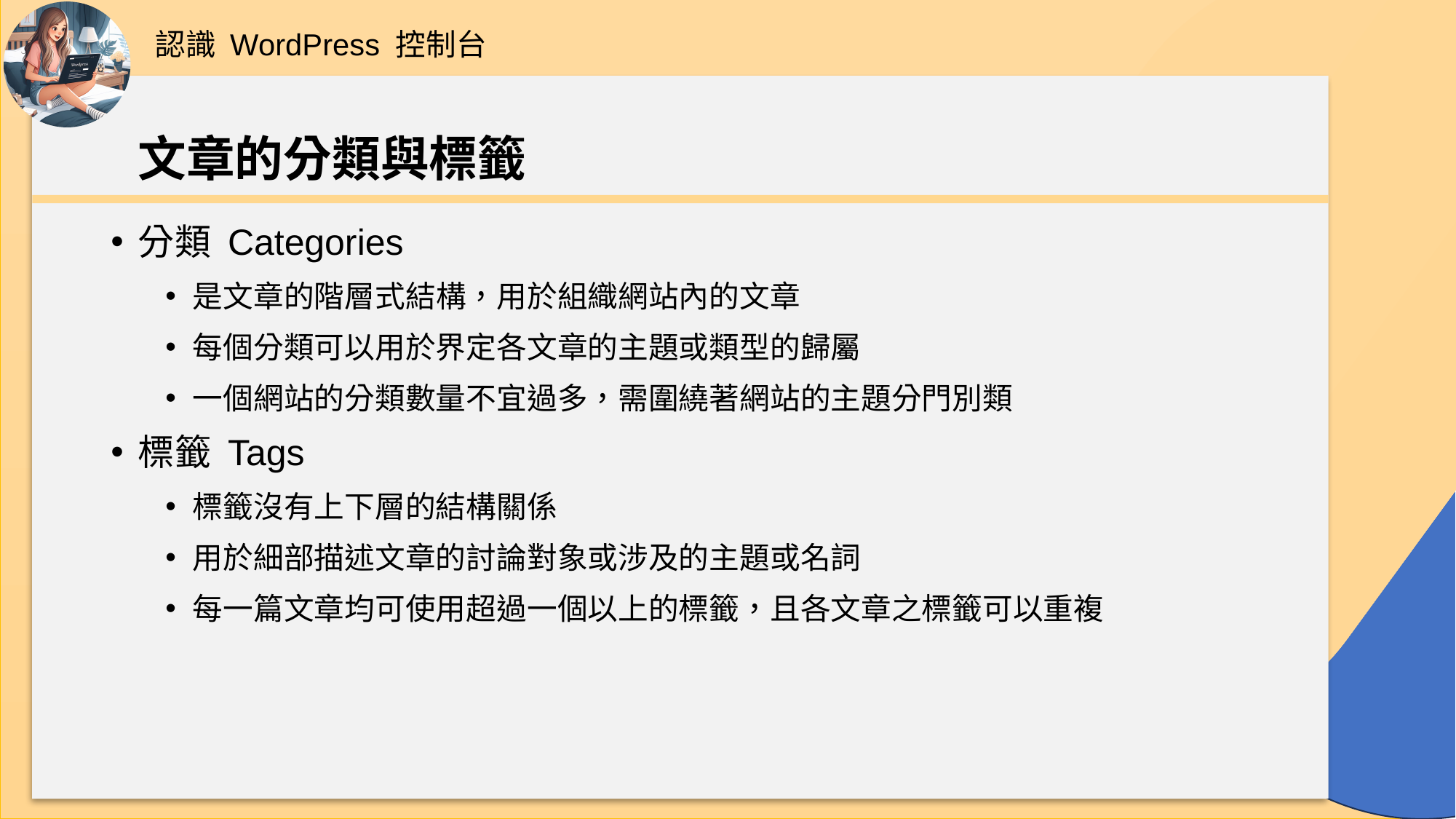

認識 WordPress 控制台

# 文章的分類與標籤

分類 Categories
是文章的階層式結構，用於組織網站內的文章
每個分類可以用於界定各文章的主題或類型的歸屬
一個網站的分類數量不宜過多，需圍繞著網站的主題分門別類
標籤 Tags
標籤沒有上下層的結構關係
用於細部描述文章的討論對象或涉及的主題或名詞
每一篇文章均可使用超過一個以上的標籤，且各文章之標籤可以重複
53